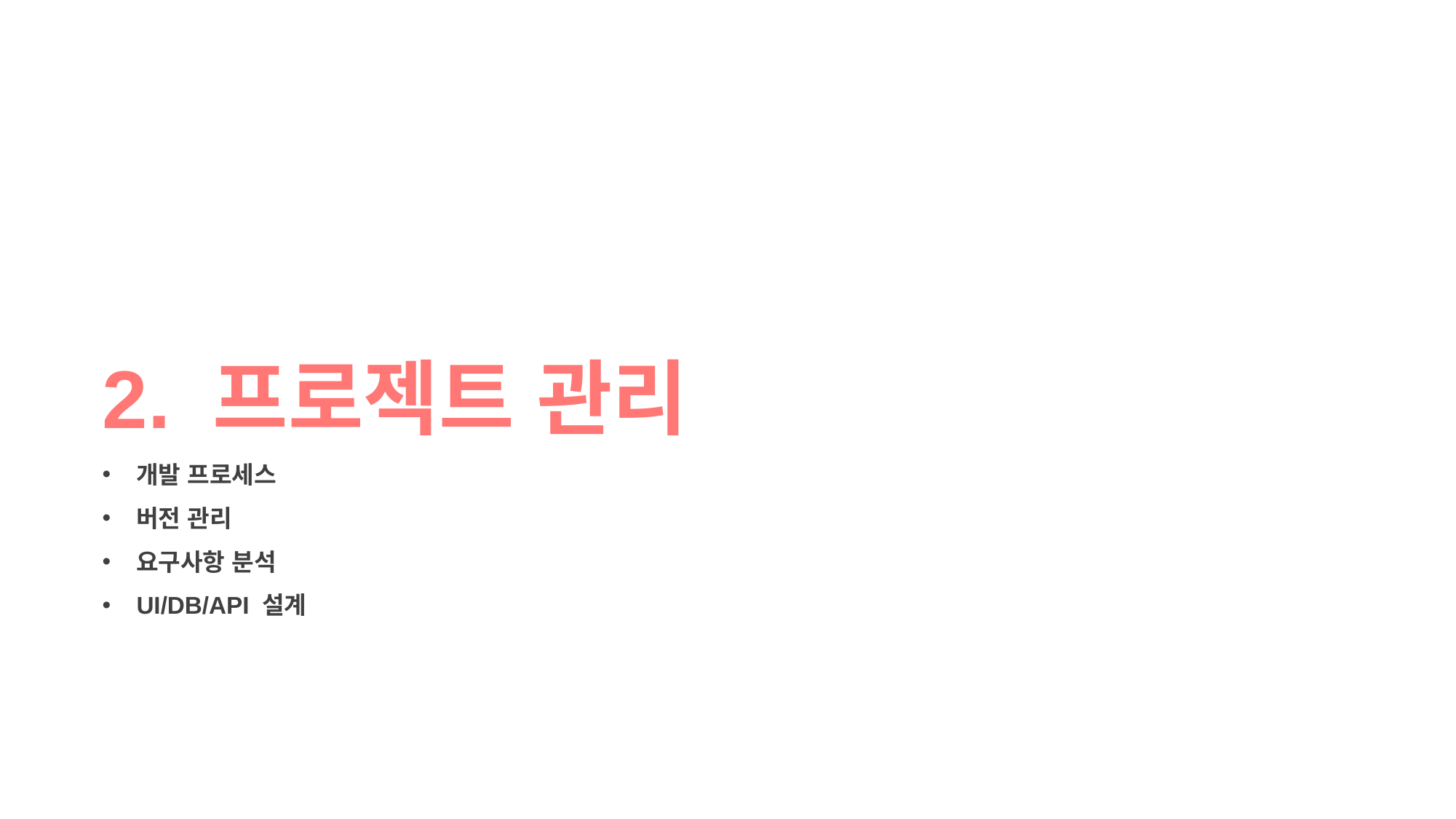

2. 프로젝트 관리
개발 프로세스
버전 관리
요구사항 분석
UI/DB/API 설계